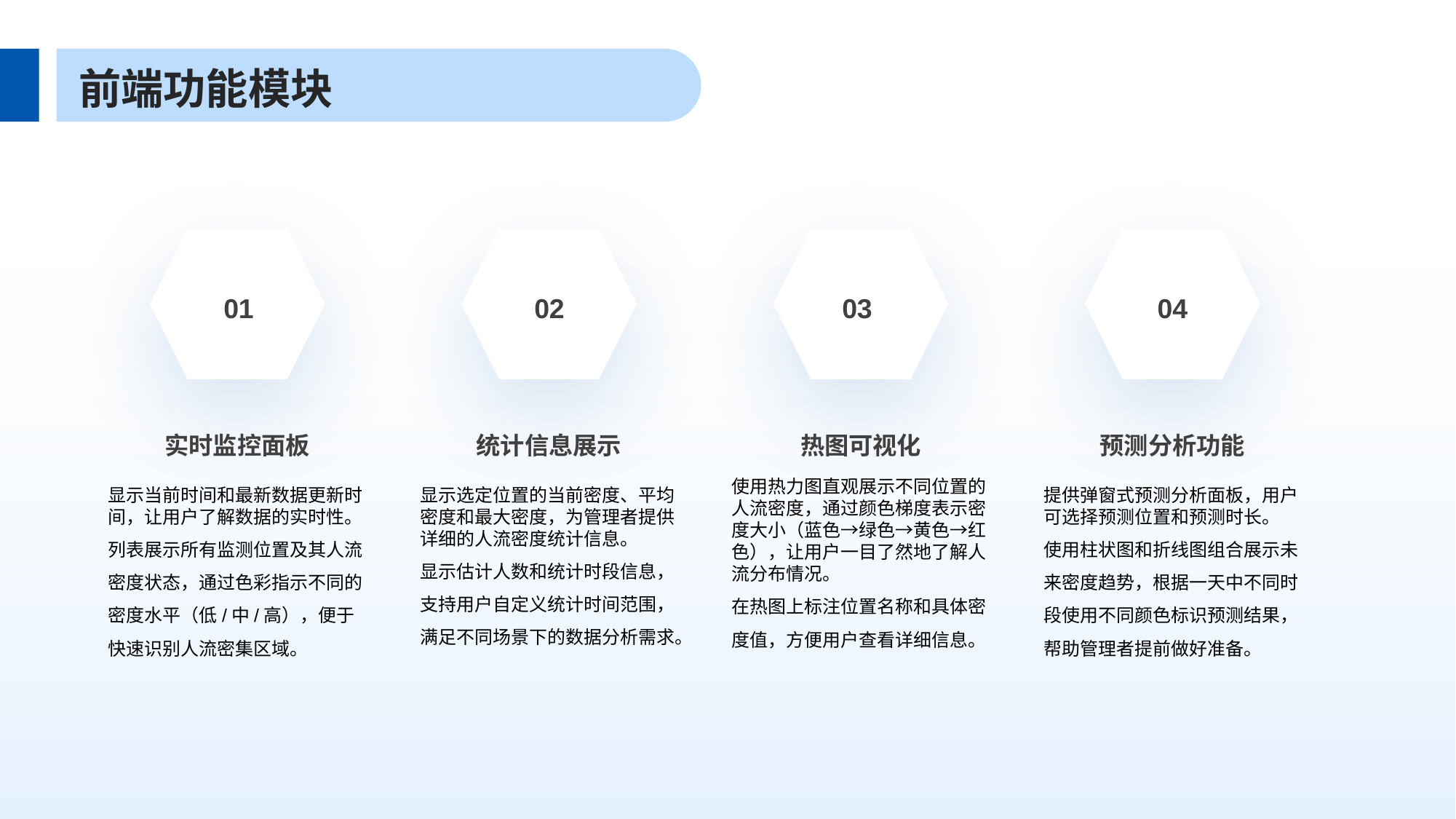

前端功能模块

01
02
03
04
实时监控面板
统计信息展示
热图可视化
预测分析功能
使用热力图直观展示不同位置的人流密度，通过颜色梯度表示密度大小（蓝色→绿色→黄色→红色），让用户一目了然地了解人流分布情况。
在热图上标注位置名称和具体密度值，方便用户查看详细信息。
显示当前时间和最新数据更新时间，让用户了解数据的实时性。
列表展示所有监测位置及其人流密度状态，通过色彩指示不同的密度水平（低/中/高），便于快速识别人流密集区域。
显示选定位置的当前密度、平均密度和最大密度，为管理者提供详细的人流密度统计信息。
显示估计人数和统计时段信息，支持用户自定义统计时间范围，满足不同场景下的数据分析需求。
提供弹窗式预测分析面板，用户可选择预测位置和预测时长。
使用柱状图和折线图组合展示未来密度趋势，根据一天中不同时段使用不同颜色标识预测结果，帮助管理者提前做好准备。